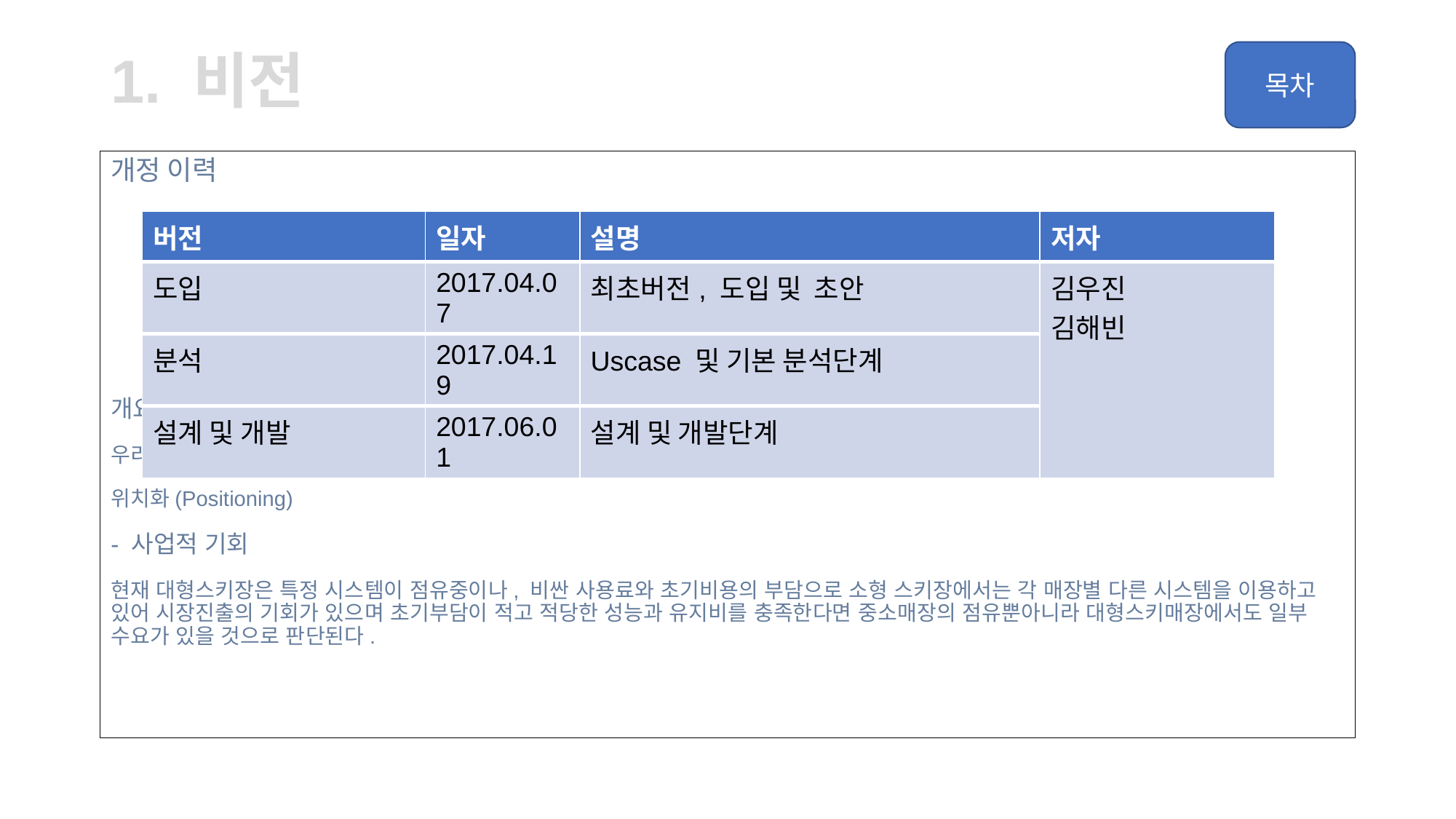

# 1. 비전
개정 이력

개요
우리는 유연성있고 직관적인 스키장비 대여시스템을 개발한다
위치화(Positioning)
- 사업적 기회
현재 대형스키장은 특정 시스템이 점유중이나, 비싼 사용료와 초기비용의 부담으로 소형 스키장에서는 각 매장별 다른 시스템을 이용하고 있어 시장진출의 기회가 있으며 초기부담이 적고 적당한 성능과 유지비를 충족한다면 중소매장의 점유뿐아니라 대형스키매장에서도 일부 수요가 있을 것으로 판단된다.

| 버전 | 일자 | 설명 | 저자 |
| --- | --- | --- | --- |
| 도입 | 2017.04.07 | 최초버전, 도입 및 초안 | 김우진 김해빈 |
| 분석 | 2017.04.19 | Uscase 및 기본 분석단계 |  |
| 설계 및 개발 | 2017.06.01 | 설계 및 개발단계 |  |